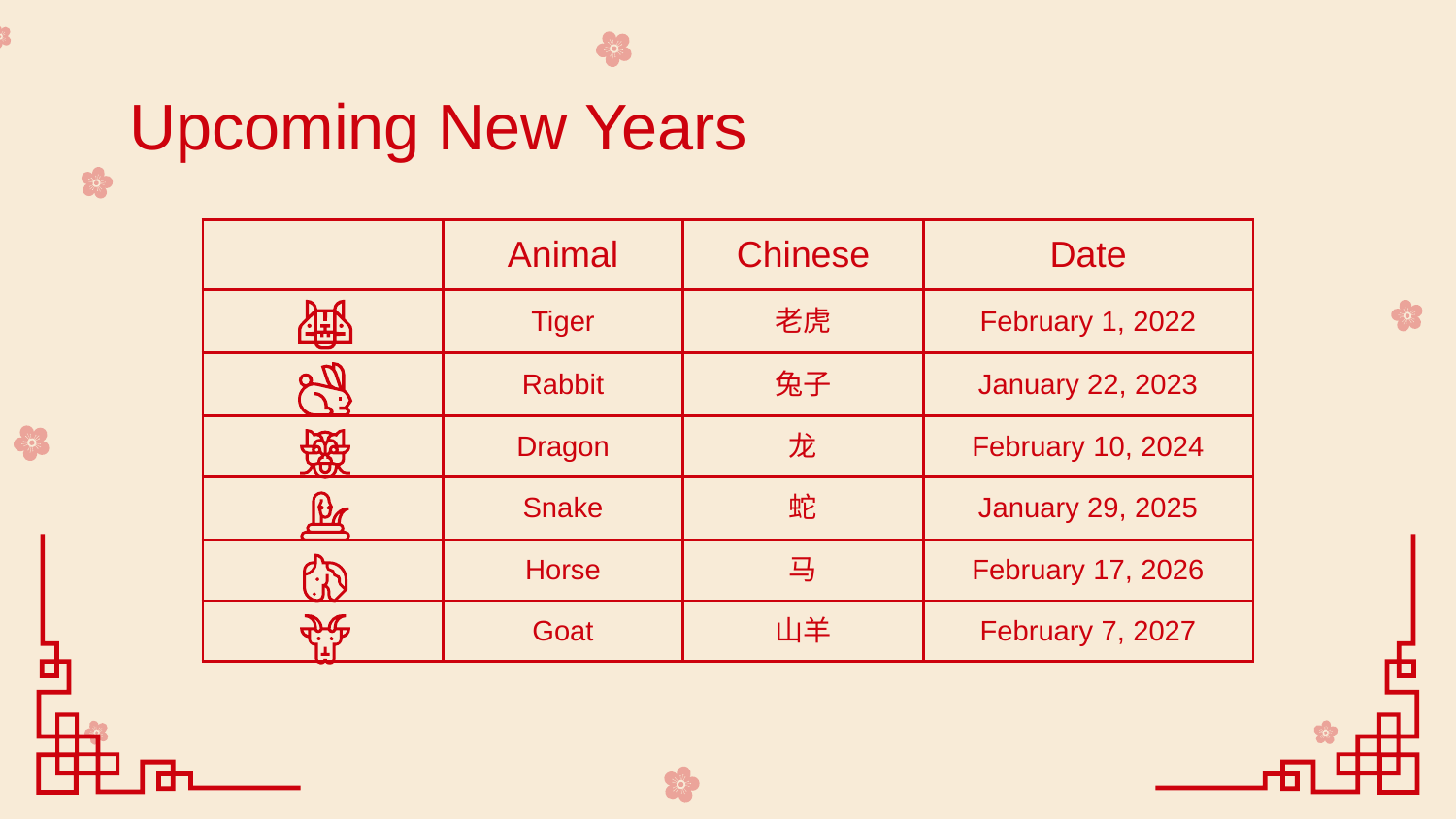

# Upcoming New Years
|  | Animal | Chinese | Date |
| --- | --- | --- | --- |
|  | Tiger | 老虎 | February 1, 2022 |
|  | Rabbit | 兔子 | January 22, 2023 |
|  | Dragon | 龙 | February 10, 2024 |
|  | Snake | 蛇 | January 29, 2025 |
|  | Horse | 马 | February 17, 2026 |
|  | Goat | 山羊 | February 7, 2027 |